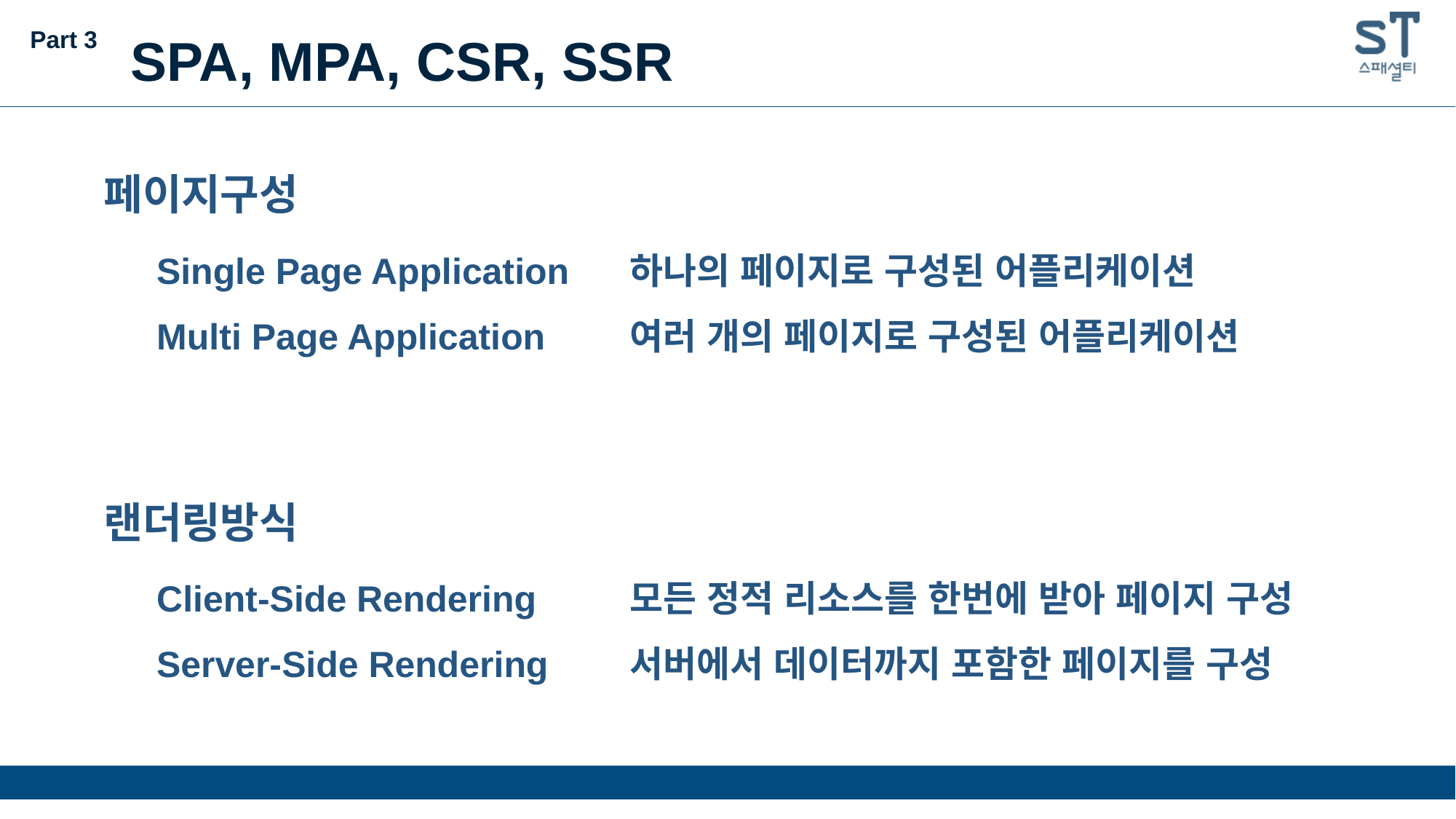

Part 3
SPA, MPA, CSR, SSR
페이지구성
Single Page Application
Multi Page Application

Client-Side Rendering
Server-Side Rendering
하나의 페이지로 구성된 어플리케이션
여러 개의 페이지로 구성된 어플리케이션

모든 정적 리소스를 한번에 받아 페이지 구성
서버에서 데이터까지 포함한 페이지를 구성
랜더링방식